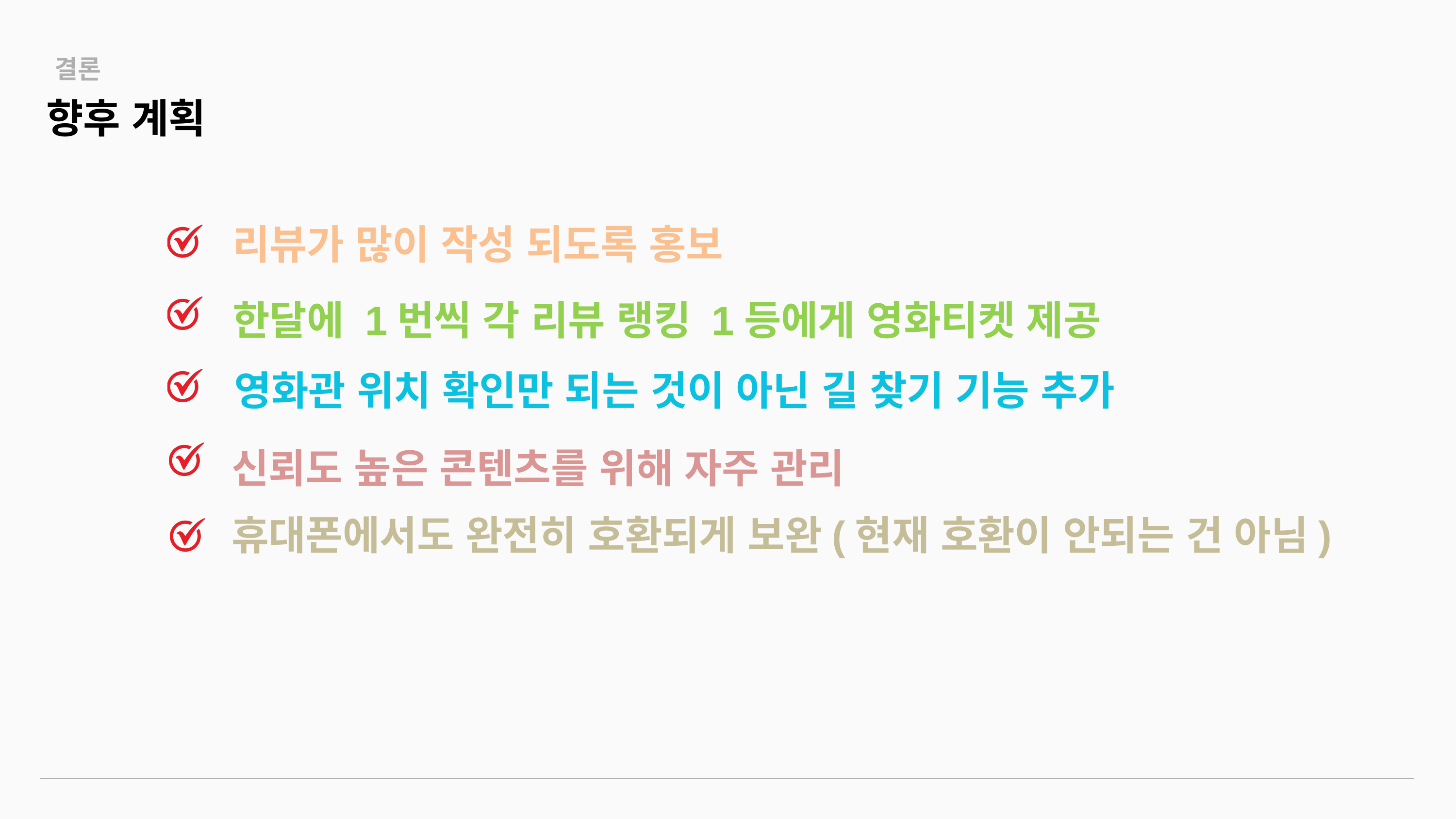

결론
향후 계획
리뷰가 많이 작성 되도록 홍보

한달에 1번씩 각 리뷰 랭킹 1등에게 영화티켓 제공

영화관 위치 확인만 되는 것이 아닌 길 찾기 기능 추가

신뢰도 높은 콘텐츠를 위해 자주 관리

휴대폰에서도 완전히 호환되게 보완(현재 호환이 안되는 건 아님)